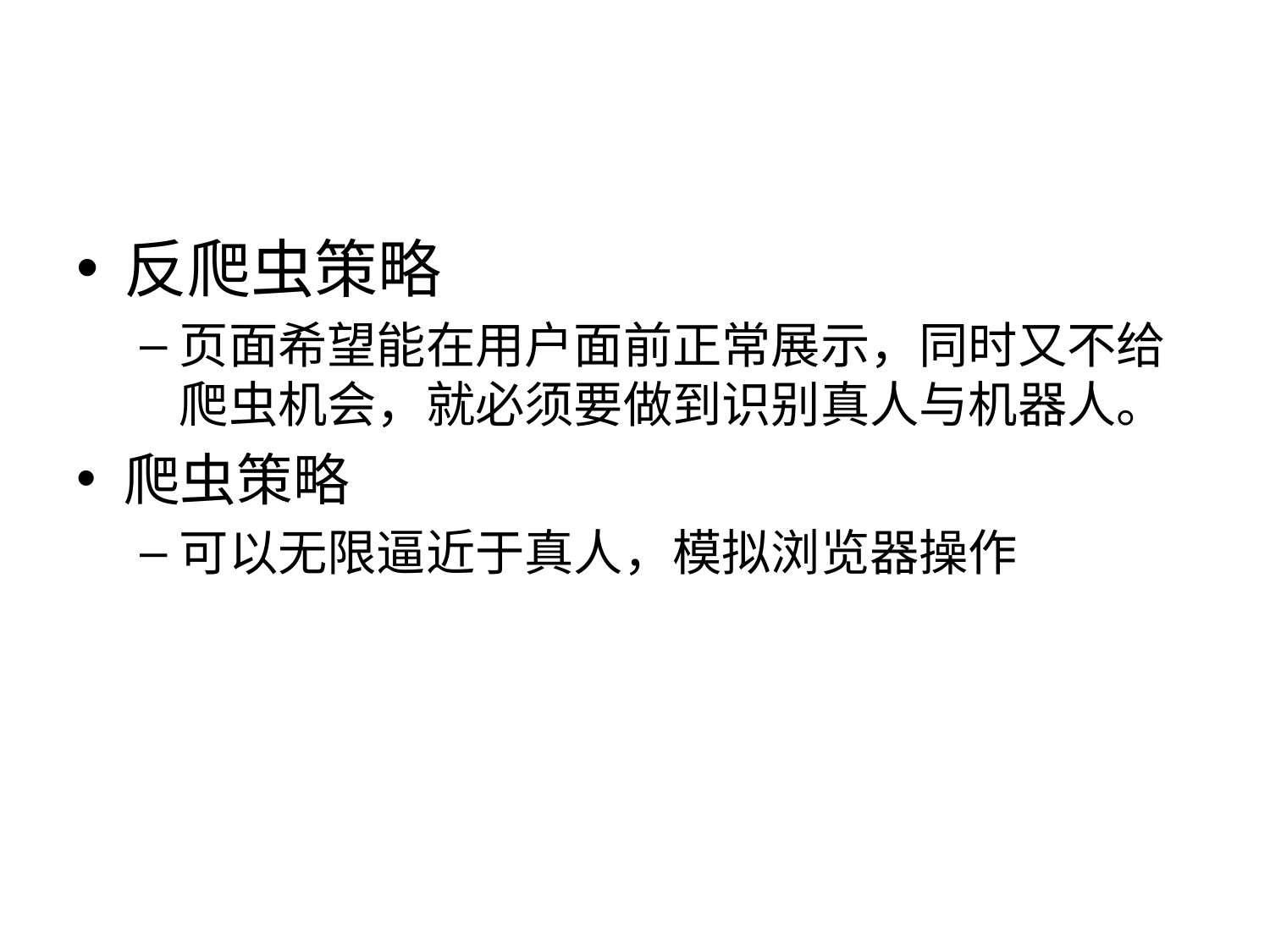

#
反爬虫策略
页面希望能在用户面前正常展示，同时又不给爬虫机会，就必须要做到识别真人与机器人。
爬虫策略
可以无限逼近于真人，模拟浏览器操作